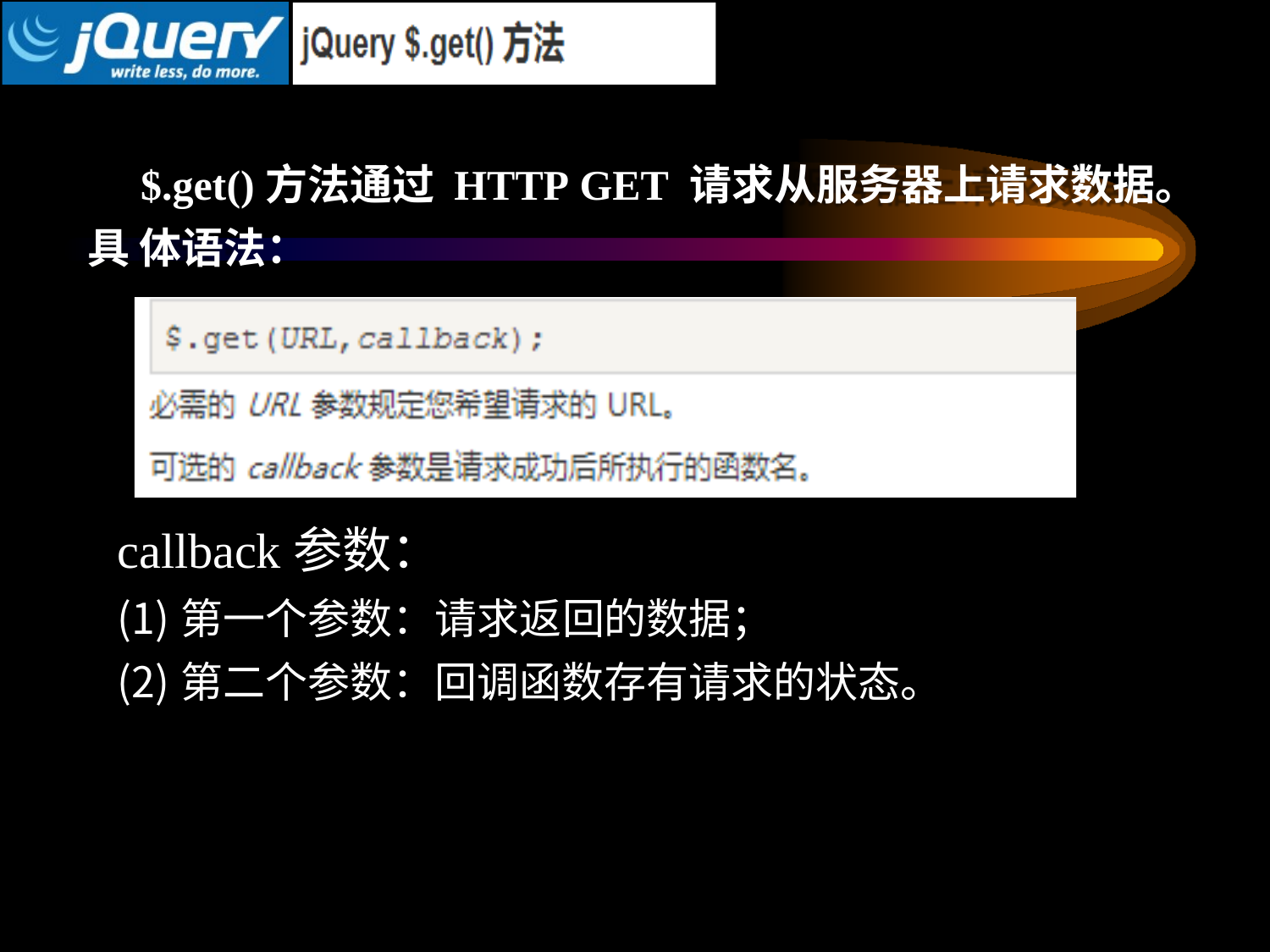

# $.get()方法通过 HTTP GET 请求从服务器上请求数据。具 体语法：

callback参数：
第一个参数：请求返回的数据；
第二个参数：回调函数存有请求的状态。